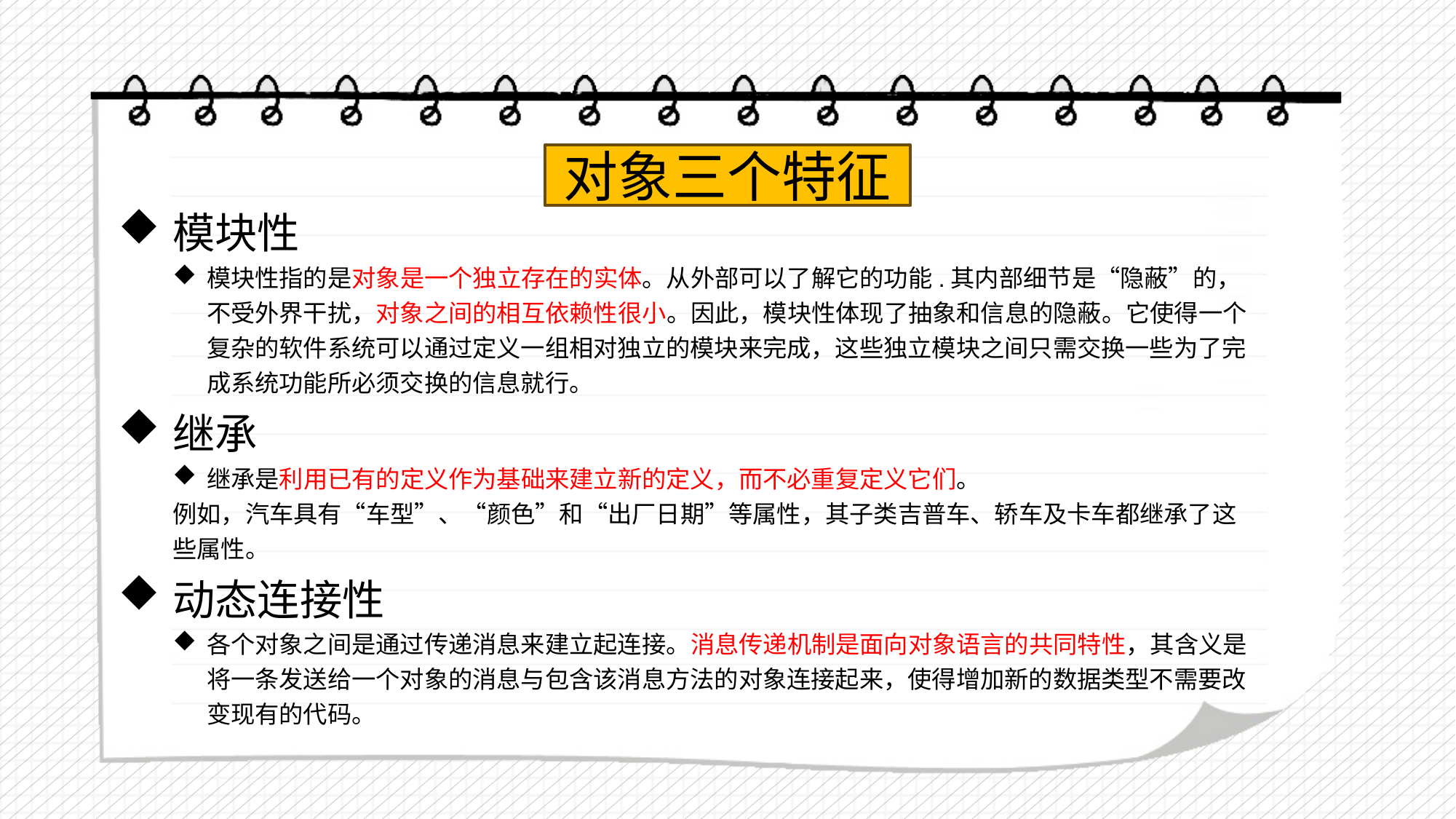

对象三个特征
模块性
模块性指的是对象是一个独立存在的实体。从外部可以了解它的功能.其内部细节是“隐蔽”的，不受外界干扰，对象之间的相互依赖性很小。因此，模块性体现了抽象和信息的隐蔽。它使得一个复杂的软件系统可以通过定义一组相对独立的模块来完成，这些独立模块之间只需交换一些为了完成系统功能所必须交换的信息就行。
继承
继承是利用已有的定义作为基础来建立新的定义，而不必重复定义它们。
例如，汽车具有“车型”、“颜色”和“出厂日期”等属性，其子类吉普车、轿车及卡车都继承了这些属性。
动态连接性
各个对象之间是通过传递消息来建立起连接。消息传递机制是面向对象语言的共同特性，其含义是将一条发送给一个对象的消息与包含该消息方法的对象连接起来，使得增加新的数据类型不需要改变现有的代码。